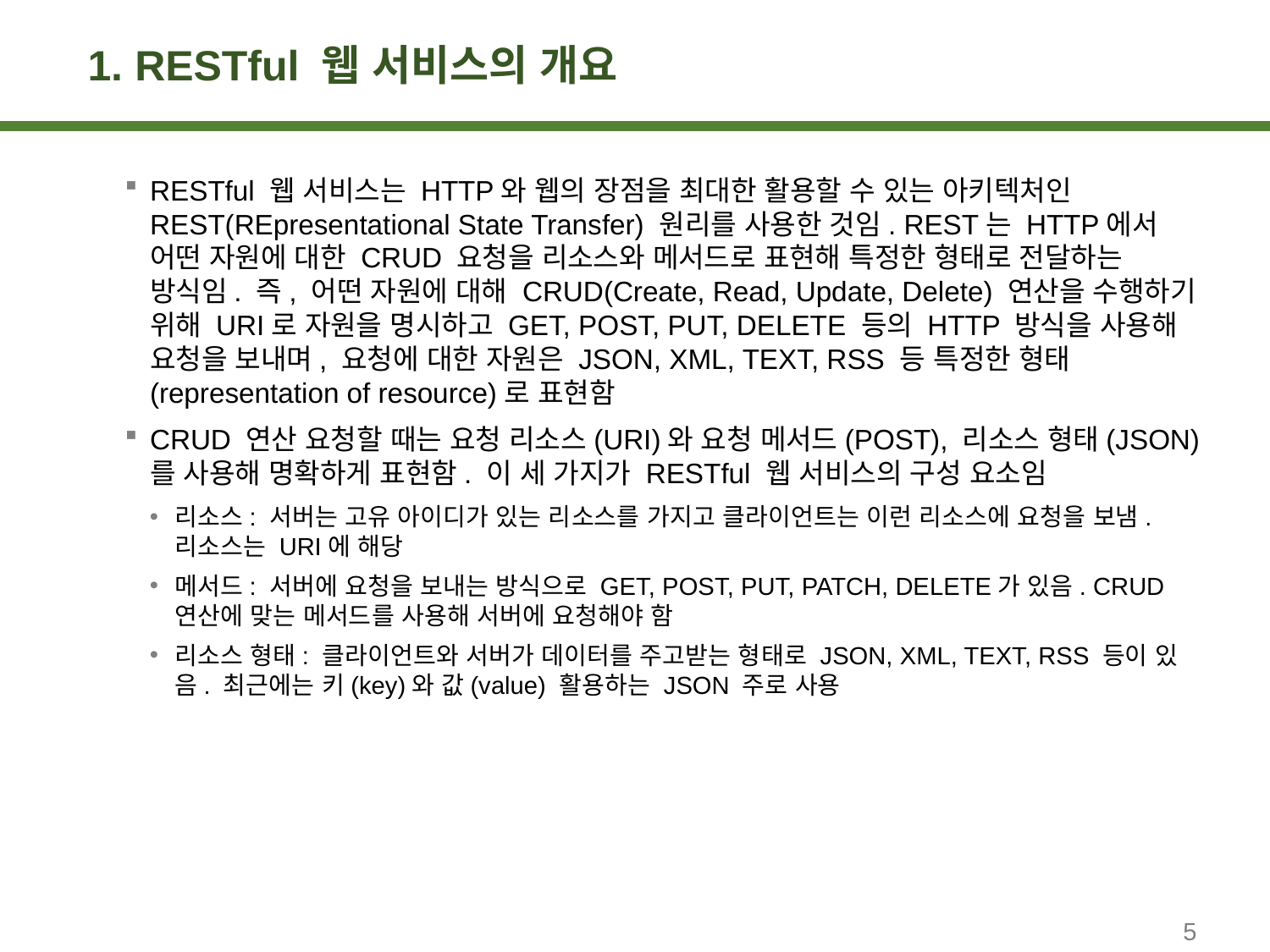

# 1. RESTful 웹 서비스의 개요
RESTful 웹 서비스는 HTTP와 웹의 장점을 최대한 활용할 수 있는 아키텍처인 REST(REpresentational State Transfer) 원리를 사용한 것임. REST는 HTTP에서 어떤 자원에 대한 CRUD 요청을 리소스와 메서드로 표현해 특정한 형태로 전달하는 방식임. 즉, 어떤 자원에 대해 CRUD(Create, Read, Update, Delete) 연산을 수행하기 위해 URI로 자원을 명시하고 GET, POST, PUT, DELETE 등의 HTTP 방식을 사용해 요청을 보내며, 요청에 대한 자원은 JSON, XML, TEXT, RSS 등 특정한 형태(representation of resource)로 표현함
CRUD 연산 요청할 때는 요청 리소스(URI)와 요청 메서드(POST), 리소스 형태(JSON)를 사용해 명확하게 표현함. 이 세 가지가 RESTful 웹 서비스의 구성 요소임
리소스: 서버는 고유 아이디가 있는 리소스를 가지고 클라이언트는 이런 리소스에 요청을 보냄. 리소스는 URI에 해당
메서드: 서버에 요청을 보내는 방식으로 GET, POST, PUT, PATCH, DELETE가 있음. CRUD 연산에 맞는 메서드를 사용해 서버에 요청해야 함
리소스 형태: 클라이언트와 서버가 데이터를 주고받는 형태로 JSON, XML, TEXT, RSS 등이 있음. 최근에는 키(key)와 값(value) 활용하는 JSON 주로 사용